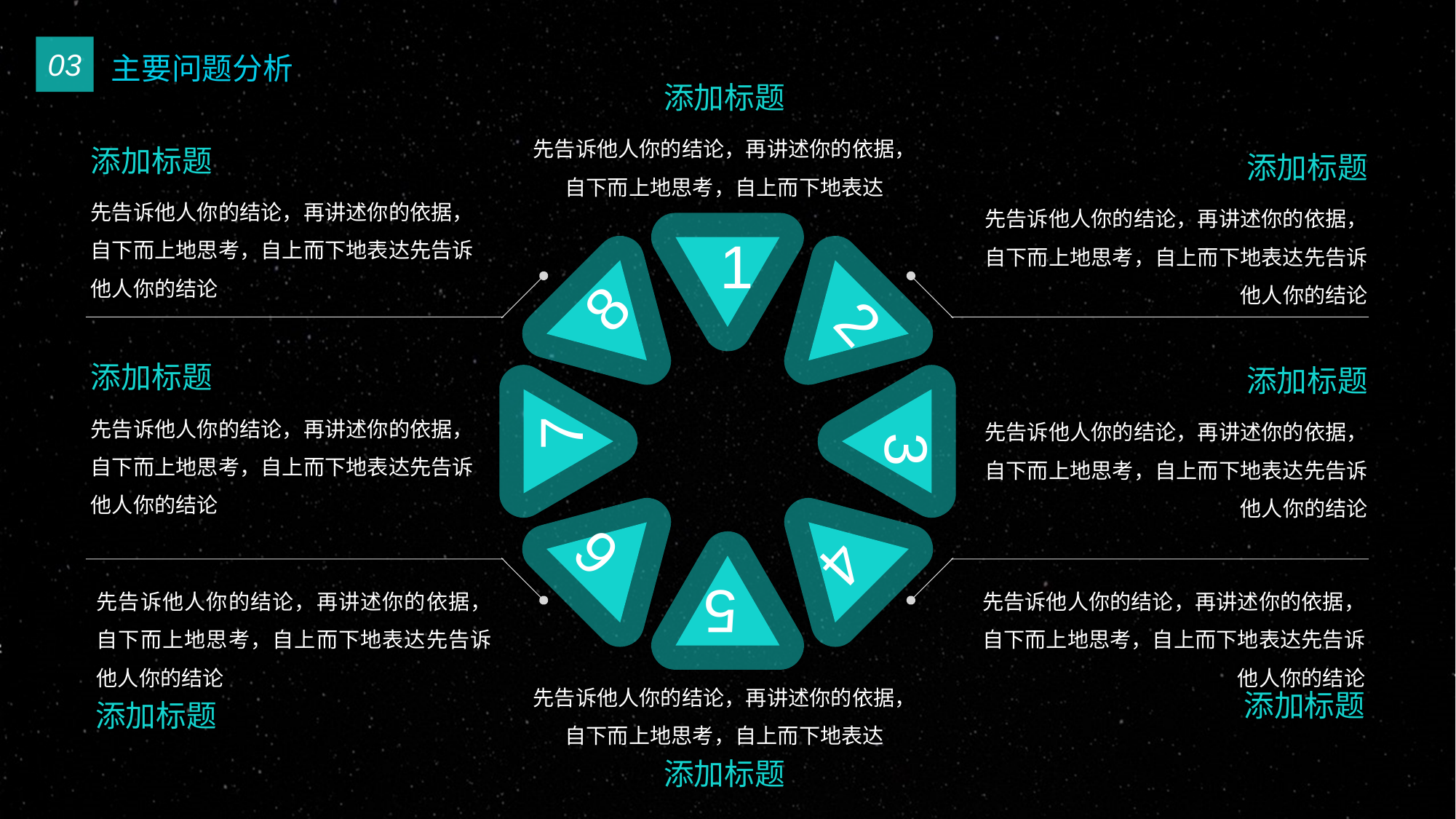

03
主要问题分析
添加标题
先告诉他人你的结论，再讲述你的依据，自下而上地思考，自上而下地表达
添加标题
先告诉他人你的结论，再讲述你的依据，自下而上地思考，自上而下地表达先告诉他人你的结论
添加标题
先告诉他人你的结论，再讲述你的依据，自下而上地思考，自上而下地表达先告诉他人你的结论
1

8
2
7
3
4
6
5
添加标题
先告诉他人你的结论，再讲述你的依据，自下而上地思考，自上而下地表达先告诉他人你的结论
添加标题
先告诉他人你的结论，再讲述你的依据，自下而上地思考，自上而下地表达先告诉他人你的结论
先告诉他人你的结论，再讲述你的依据，自下而上地思考，自上而下地表达先告诉他人你的结论
添加标题
先告诉他人你的结论，再讲述你的依据，自下而上地思考，自上而下地表达先告诉他人你的结论
添加标题
先告诉他人你的结论，再讲述你的依据，自下而上地思考，自上而下地表达
添加标题